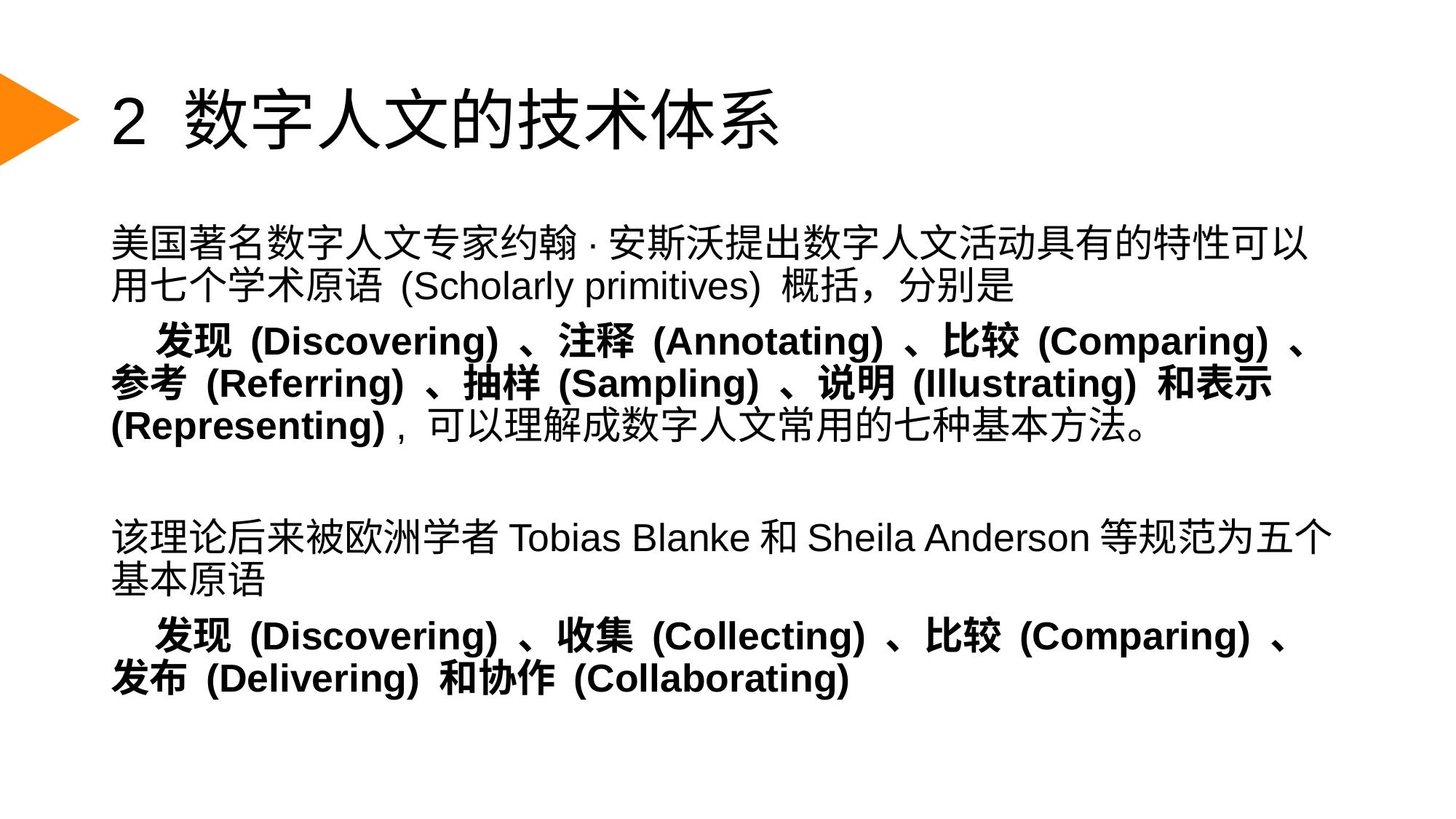

# 2 数字人文的技术体系

美国著名数字人文专家约翰·安斯沃提出数字人文活动具有的特性可以用七个学术原语 (Scholarly primitives) 概括，分别是
    发现 (Discovering) 、注释 (Annotating) 、比较 (Comparing) 、参考 (Referring) 、抽样 (Sampling) 、说明 (Illustrating) 和表示 (Representing) , 可以理解成数字人文常用的七种基本方法。

该理论后来被欧洲学者Tobias Blanke和Sheila Anderson等规范为五个基本原语
    发现 (Discovering) 、收集 (Collecting) 、比较 (Comparing) 、发布 (Delivering) 和协作 (Collaborating)